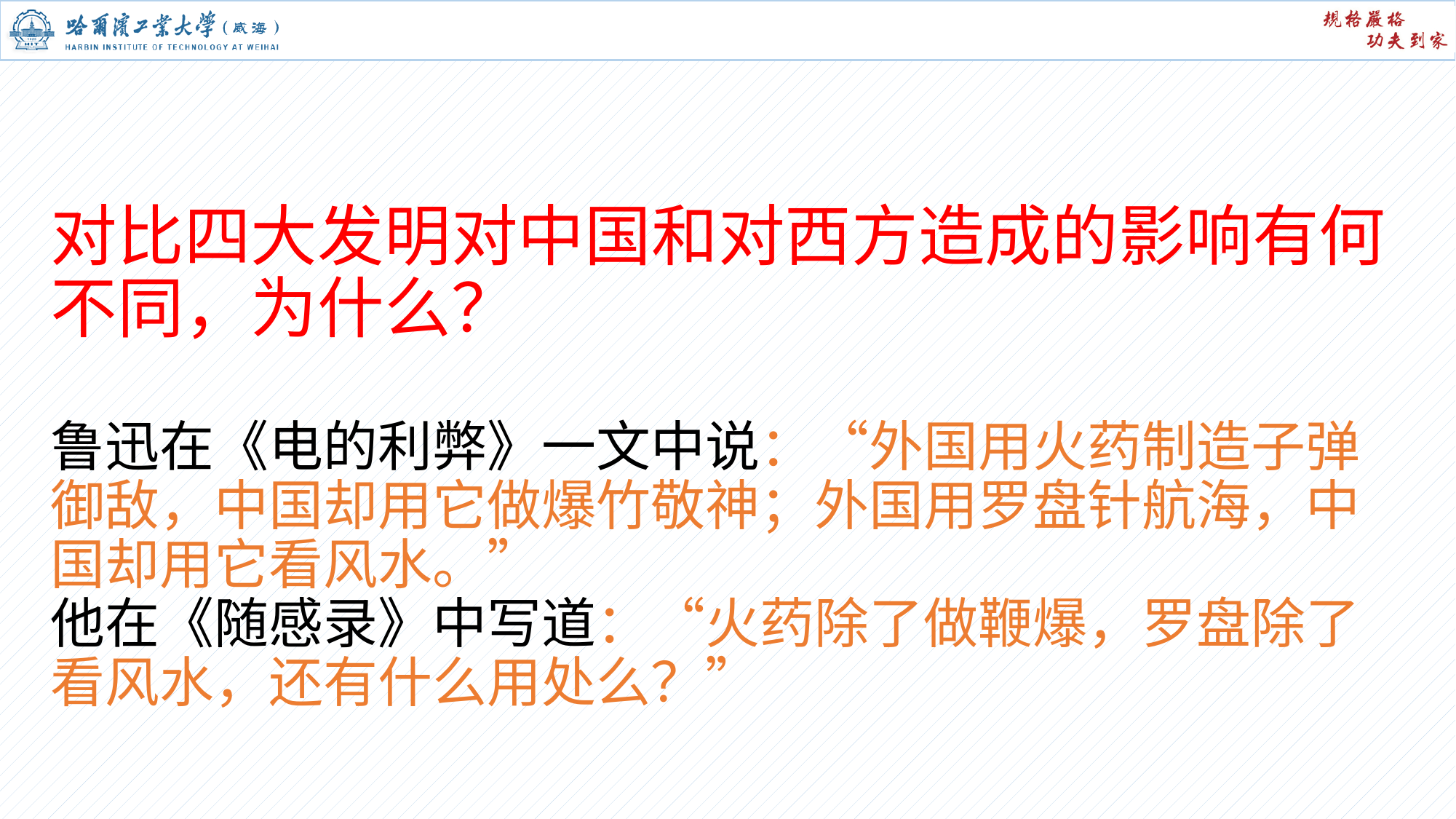

# 对比四大发明对中国和对西方造成的影响有何不同，为什么？ 鲁迅在《电的利弊》一文中说：“外国用火药制造子弹御敌，中国却用它做爆竹敬神；外国用罗盘针航海，中国却用它看风水。” 他在《随感录》中写道：“火药除了做鞭爆，罗盘除了看风水，还有什么用处么？”